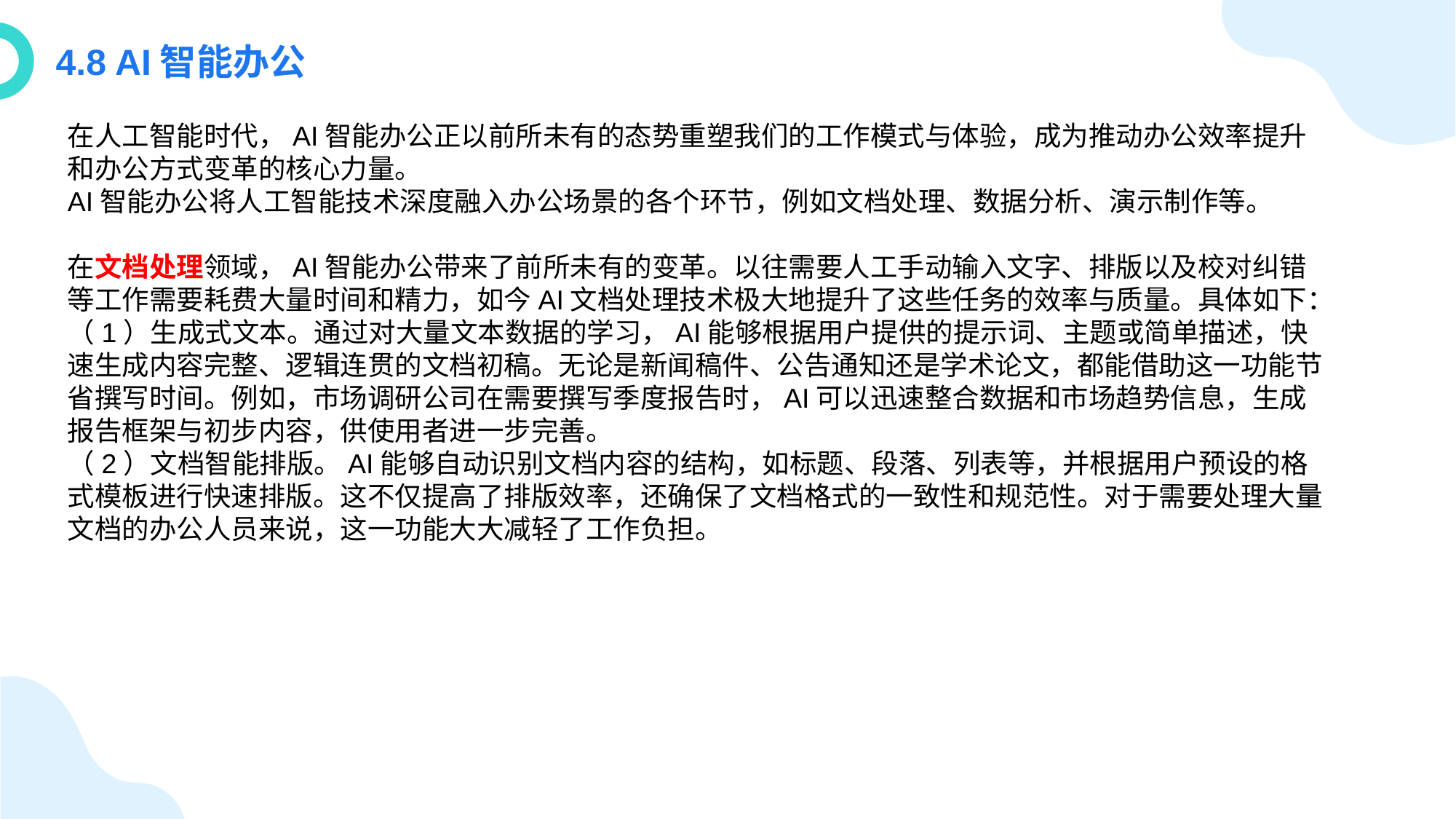

4.8 AI智能办公

在人工智能时代，AI智能办公正以前所未有的态势重塑我们的工作模式与体验，成为推动办公效率提升和办公方式变革的核心力量。
AI智能办公将人工智能技术深度融入办公场景的各个环节，例如文档处理、数据分析、演示制作等。

在文档处理领域，AI智能办公带来了前所未有的变革。以往需要人工手动输入文字、排版以及校对纠错等工作需要耗费大量时间和精力，如今AI文档处理技术极大地提升了这些任务的效率与质量。具体如下：
（1）生成式文本。通过对大量文本数据的学习，AI能够根据用户提供的提示词、主题或简单描述，快速生成内容完整、逻辑连贯的文档初稿。无论是新闻稿件、公告通知还是学术论文，都能借助这一功能节省撰写时间。例如，市场调研公司在需要撰写季度报告时，AI可以迅速整合数据和市场趋势信息，生成报告框架与初步内容，供使用者进一步完善。
（2）文档智能排版。AI能够自动识别文档内容的结构，如标题、段落、列表等，并根据用户预设的格式模板进行快速排版。这不仅提高了排版效率，还确保了文档格式的一致性和规范性。对于需要处理大量文档的办公人员来说，这一功能大大减轻了工作负担。